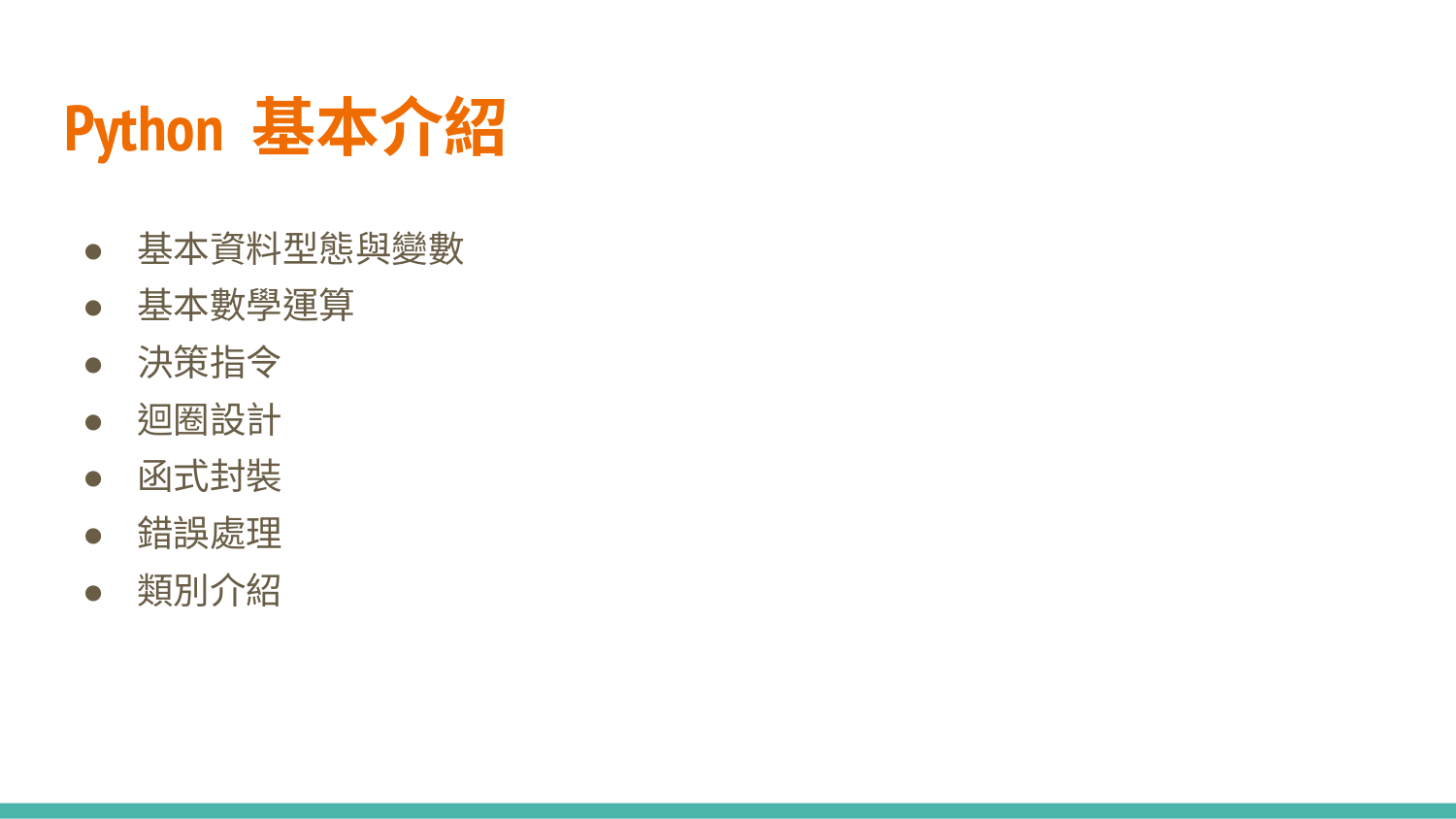

# Python 基本介紹
基本資料型態與變數
基本數學運算
決策指令
迴圈設計
函式封裝
錯誤處理
類別介紹